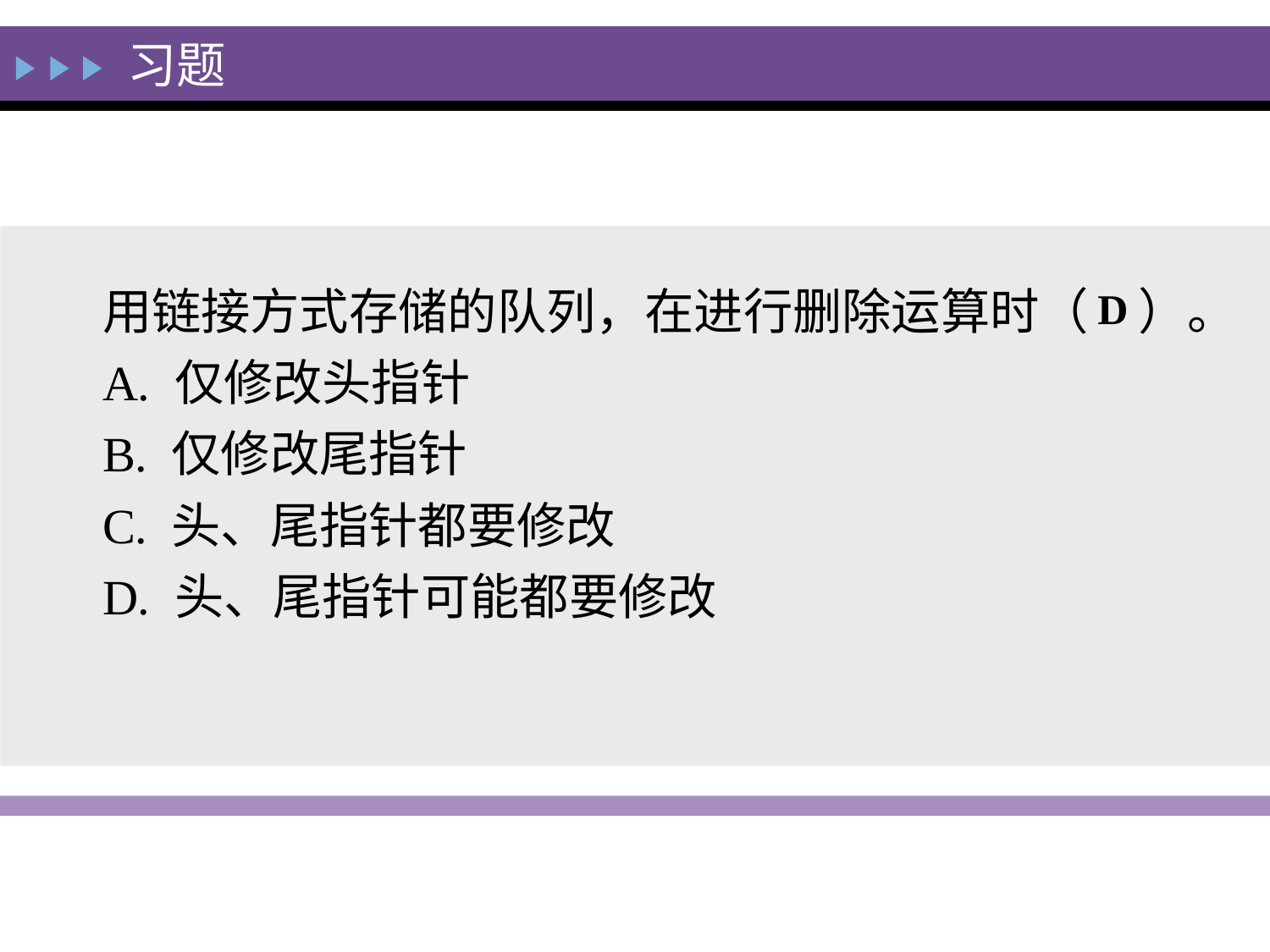

习题

用链接方式存储的队列，在进行删除运算时（　）。
A. 仅修改头指针
B. 仅修改尾指针
C. 头、尾指针都要修改
D. 头、尾指针可能都要修改
D